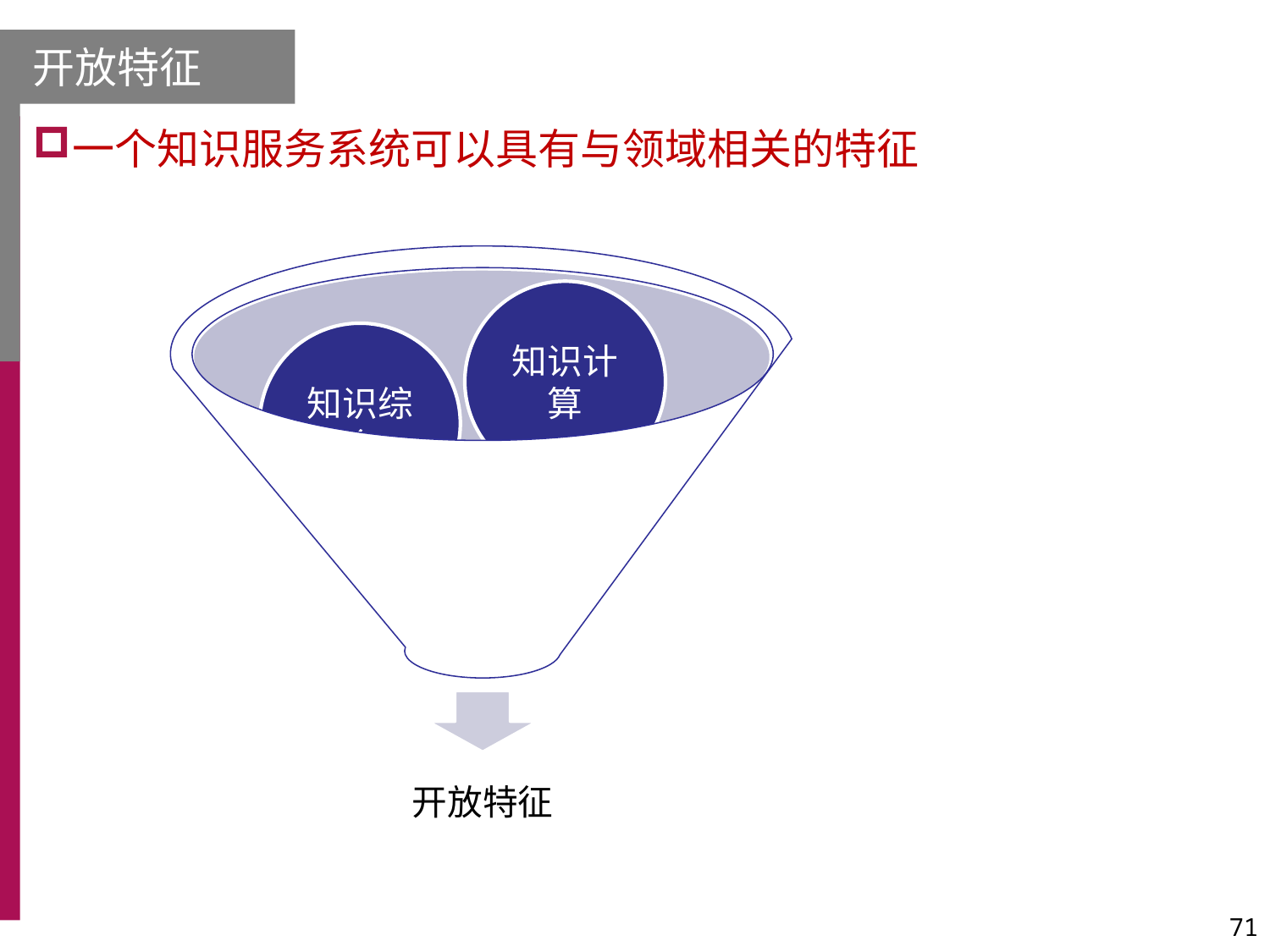

开放特征
一个知识服务系统可以具有与领域相关的特征

知识计算
知识综合
…
开放特征
71